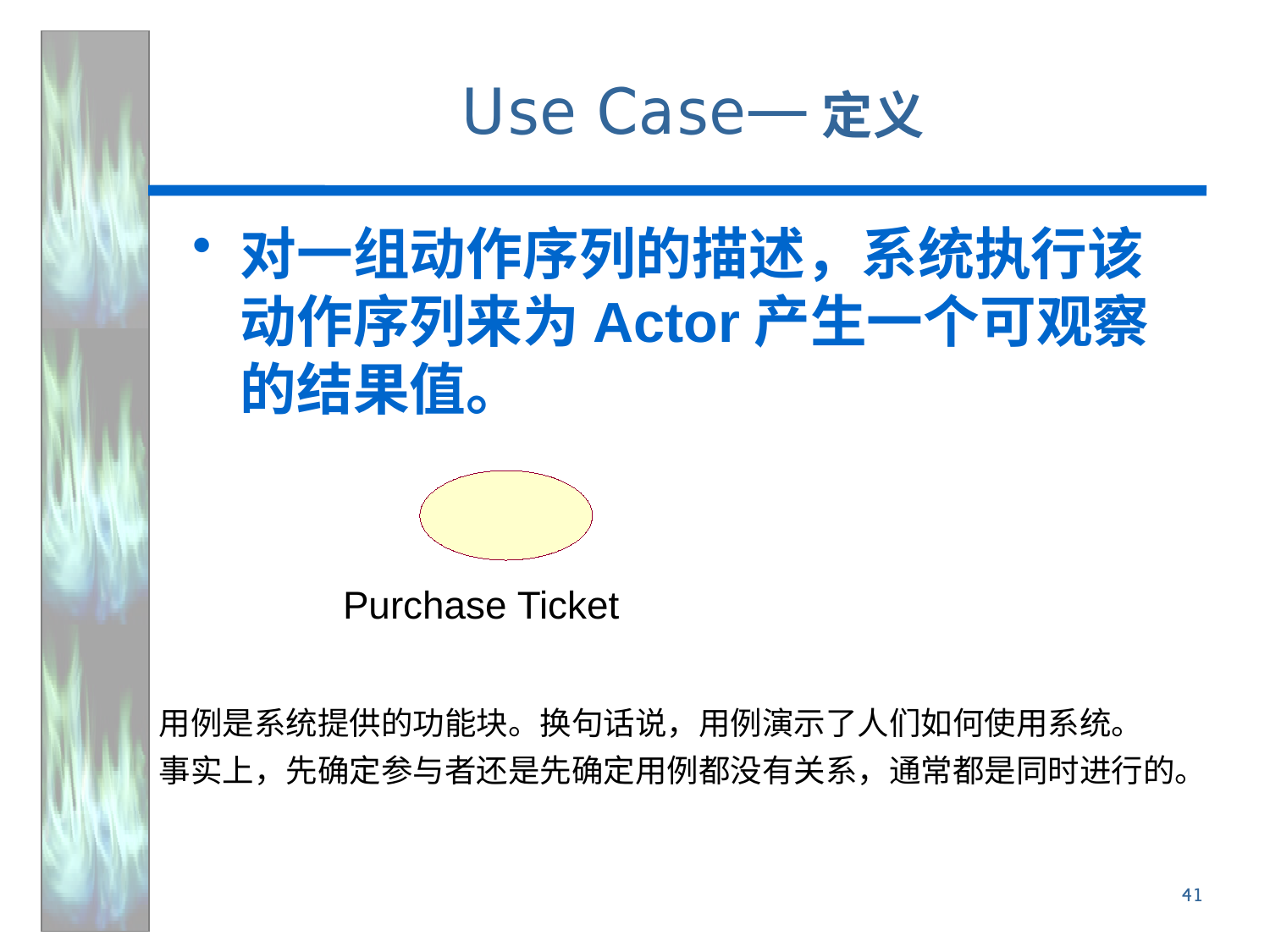

# Use Case—定义
对一组动作序列的描述，系统执行该动作序列来为Actor产生一个可观察的结果值。

Purchase Ticket

用例是系统提供的功能块。换句话说，用例演示了人们如何使用系统。
事实上，先确定参与者还是先确定用例都没有关系，通常都是同时进行的。

41